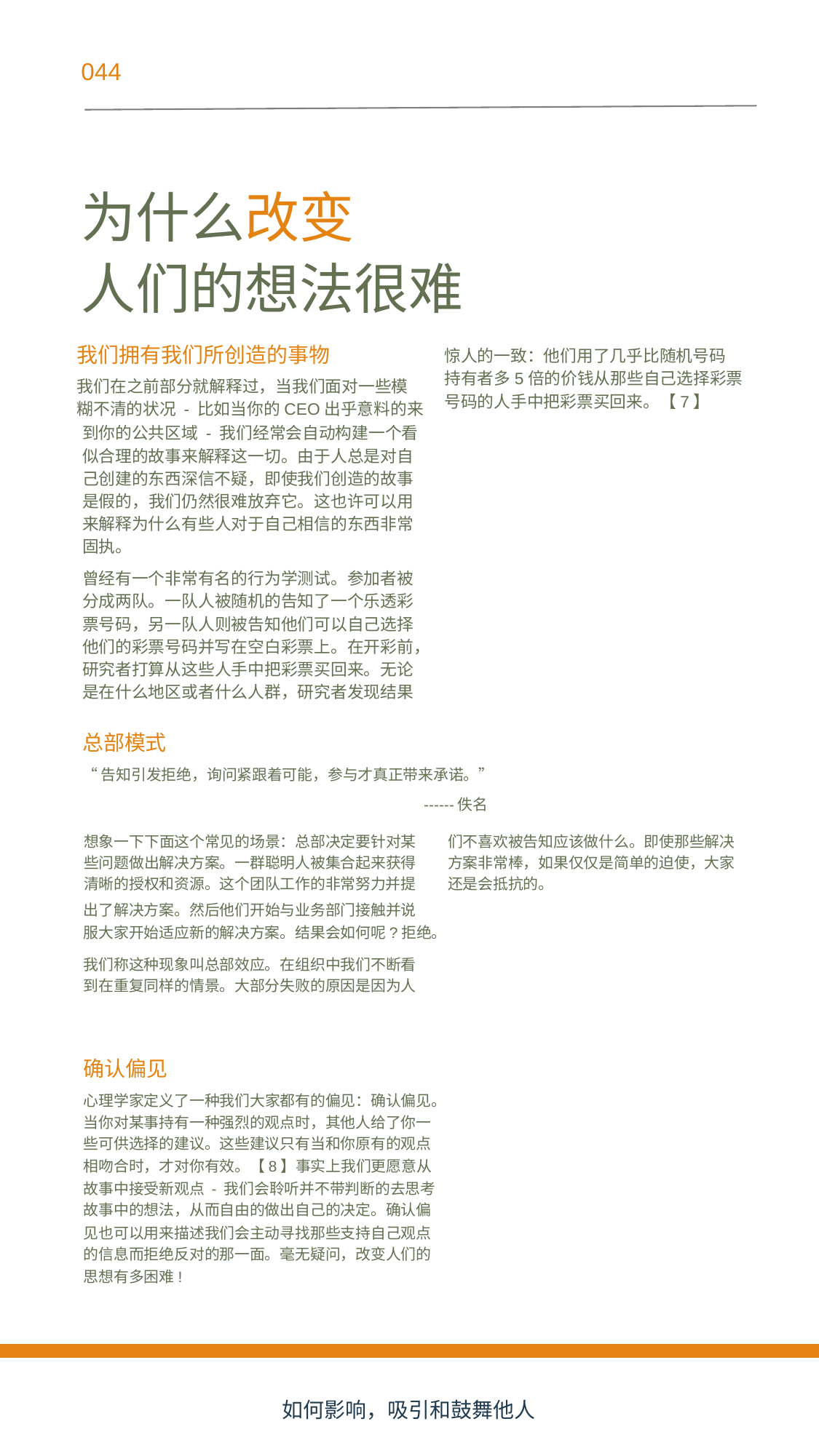

044

为什么改变
人们的想法很难
39

我们拥有我们所创造的事物
我们在之前部分就解释过，当我们面对一些模
糊不清的状况 - 比如当你的CEO出乎意料的来
惊人的一致：他们用了几乎比随机号码
持有者多5倍的价钱从那些自己选择彩票
号码的人手中把彩票买回来。【7】
到你的公共区域 - 我们经常会自动构建一个看
似合理的故事来解释这一切。由于人总是对自
己创建的东西深信不疑，即使我们创造的故事
是假的，我们仍然很难放弃它。这也许可以用
来解释为什么有些人对于自己相信的东西非常
固执。
曾经有一个非常有名的行为学测试。参加者被
分成两队。一队人被随机的告知了一个乐透彩
票号码，另一队人则被告知他们可以自己选择
他们的彩票号码并写在空白彩票上。在开彩前，
研究者打算从这些人手中把彩票买回来。无论
是在什么地区或者什么人群，研究者发现结果

总部模式
“告知引发拒绝，询问紧跟着可能，参与才真正带来承诺。”
	------佚名
想象一下下面这个常见的场景：总部决定要针对某
些问题做出解决方案。一群聪明人被集合起来获得
清晰的授权和资源。这个团队工作的非常努力并提
们不喜欢被告知应该做什么。即使那些解决
方案非常棒，如果仅仅是简单的迫使，大家
还是会抵抗的。
出了解决方案。然后他们开始与业务部门接触并说
服大家开始适应新的解决方案。结果会如何呢?拒绝。
我们称这种现象叫总部效应。在组织中我们不断看
到在重复同样的情景。大部分失败的原因是因为人

确认偏见
心理学家定义了一种我们大家都有的偏见：确认偏见。
当你对某事持有一种强烈的观点时，其他人给了你一
些可供选择的建议。这些建议只有当和你原有的观点
相吻合时，才对你有效。【8】事实上我们更愿意从
故事中接受新观点 - 我们会聆听并不带判断的去思考
故事中的想法，从而自由的做出自己的决定。确认偏
见也可以用来描述我们会主动寻找那些支持自己观点
的信息而拒绝反对的那一面。毫无疑问，改变人们的
思想有多困难!

如何影响，吸引和鼓舞他人
39